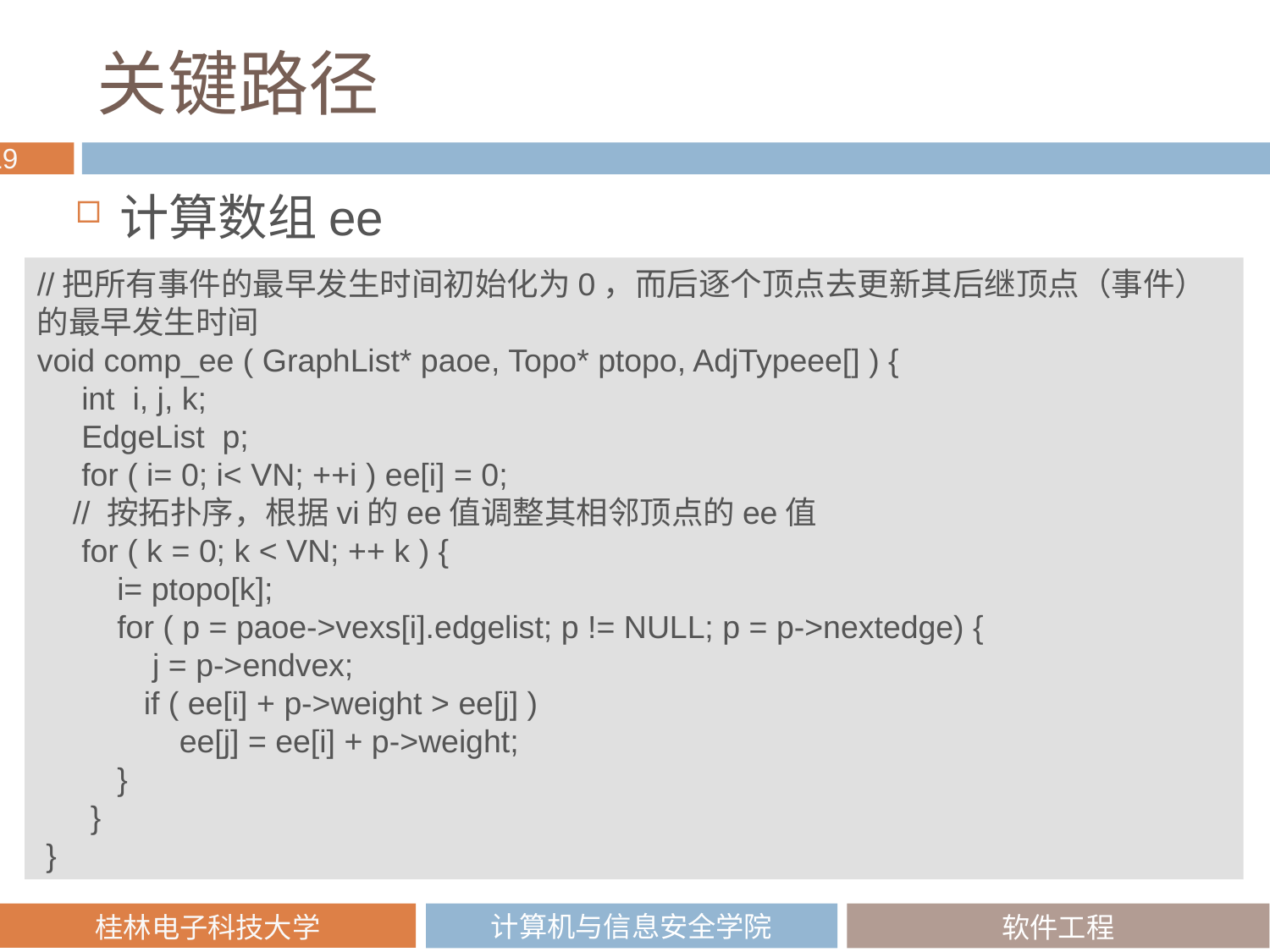

# 关键路径
计算数组ee
//把所有事件的最早发生时间初始化为0，而后逐个顶点去更新其后继顶点（事件）的最早发生时间
void comp_ee ( GraphList* paoe, Topo* ptopo, AdjTypeee[] ) {
     int  i, j, k;
     EdgeList  p;
     for ( i= 0; i< VN; ++i ) ee[i] = 0;
    // 按拓扑序，根据vi的ee值调整其相邻顶点的ee值
     for ( k = 0; k < VN; ++ k ) {
         i= ptopo[k];
         for ( p = paoe->vexs[i].edgelist; p != NULL; p = p->nextedge) {
             j = p->endvex;
            if ( ee[i] + p->weight > ee[j] )
                ee[j] = ee[i] + p->weight;
         }
      }
 }